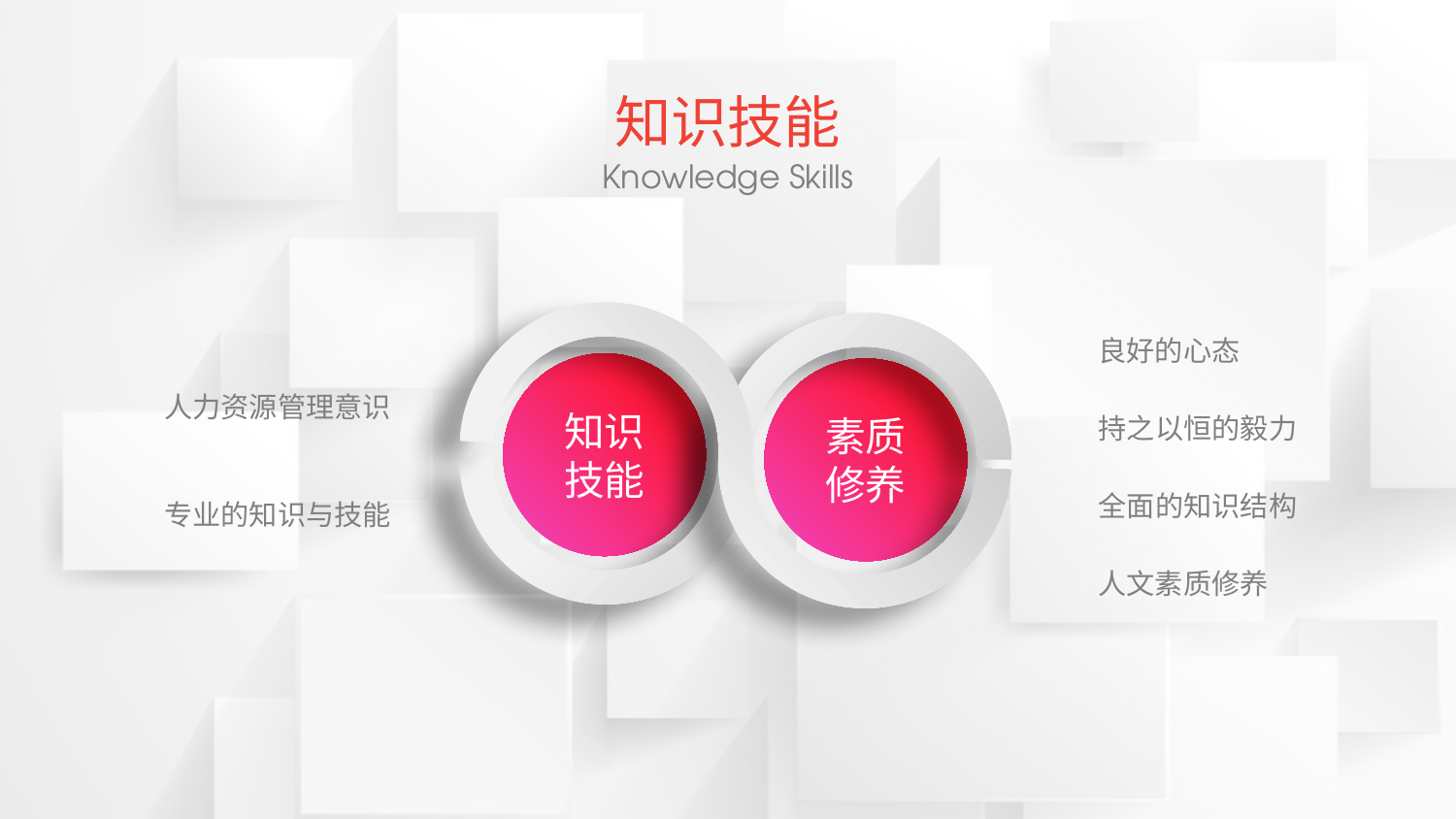

知识技能
Knowledge Skills

良好的心态
持之以恒的毅力
全面的知识结构
人文素质修养
知识技能
素质修养
人力资源管理意识
专业的知识与技能